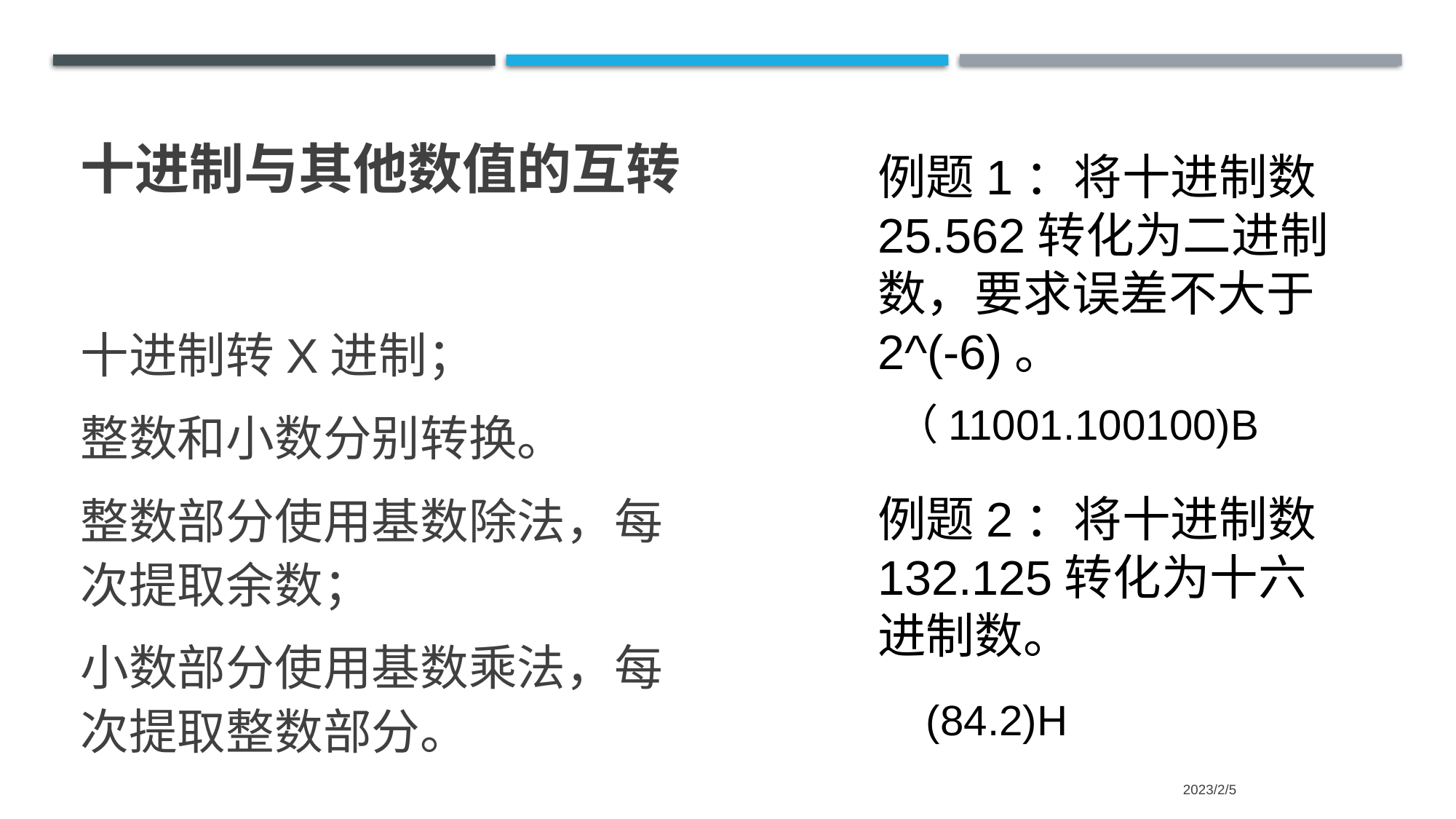

# 十进制与其他数值的互转
例题1：将十进制数25.562转化为二进制数，要求误差不大于2^(-6)。
十进制转X进制；
整数和小数分别转换。
整数部分使用基数除法，每次提取余数；
小数部分使用基数乘法，每次提取整数部分。

（11001.100100)B
例题2：将十进制数132.125转化为十六进制数。
(84.2)H
2023/2/5